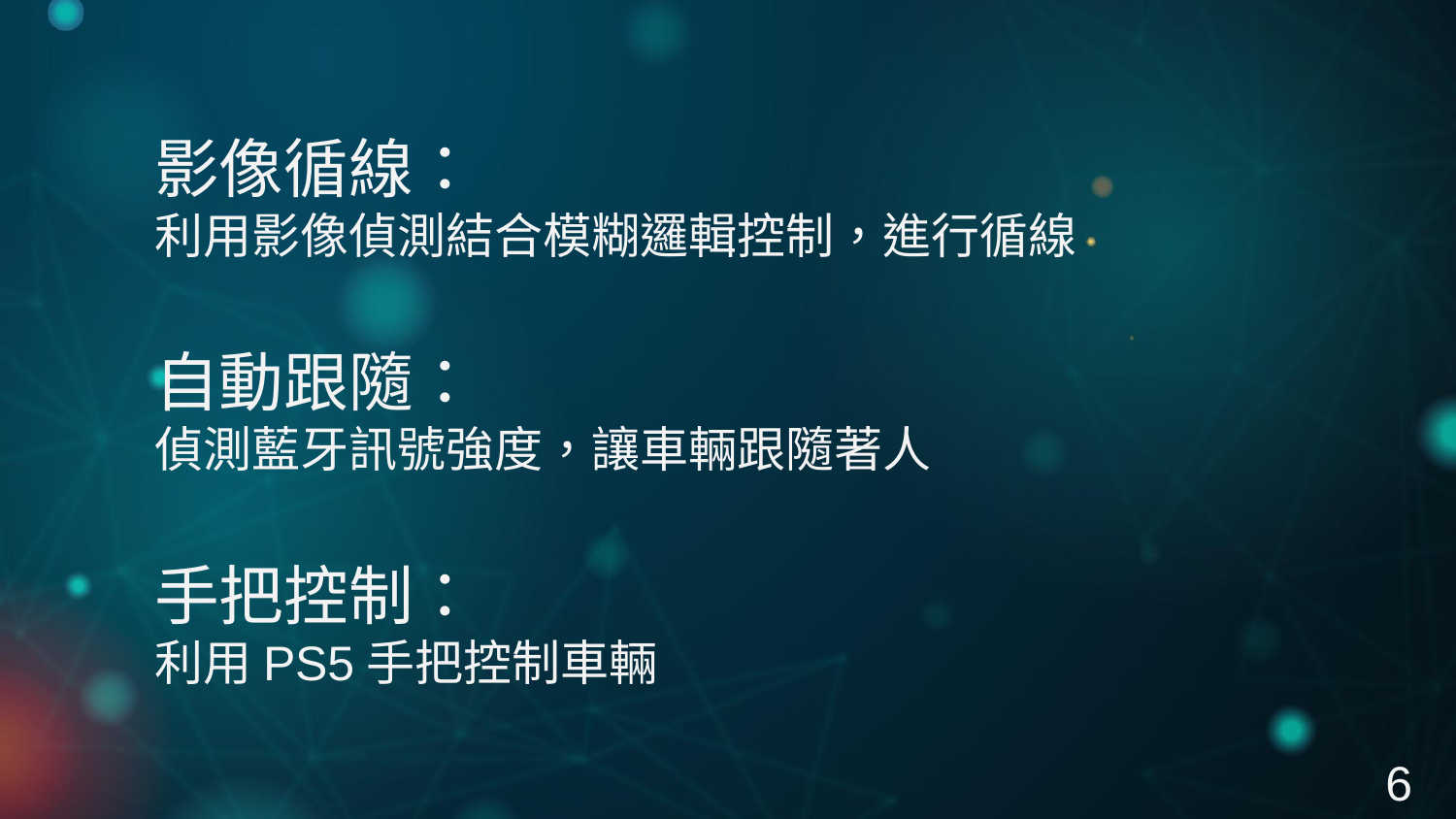

# 影像循線： 利用影像偵測結合模糊邏輯控制，進行循線 自動跟隨： 偵測藍牙訊號強度，讓車輛跟隨著人 手把控制： 利用PS5手把控制車輛